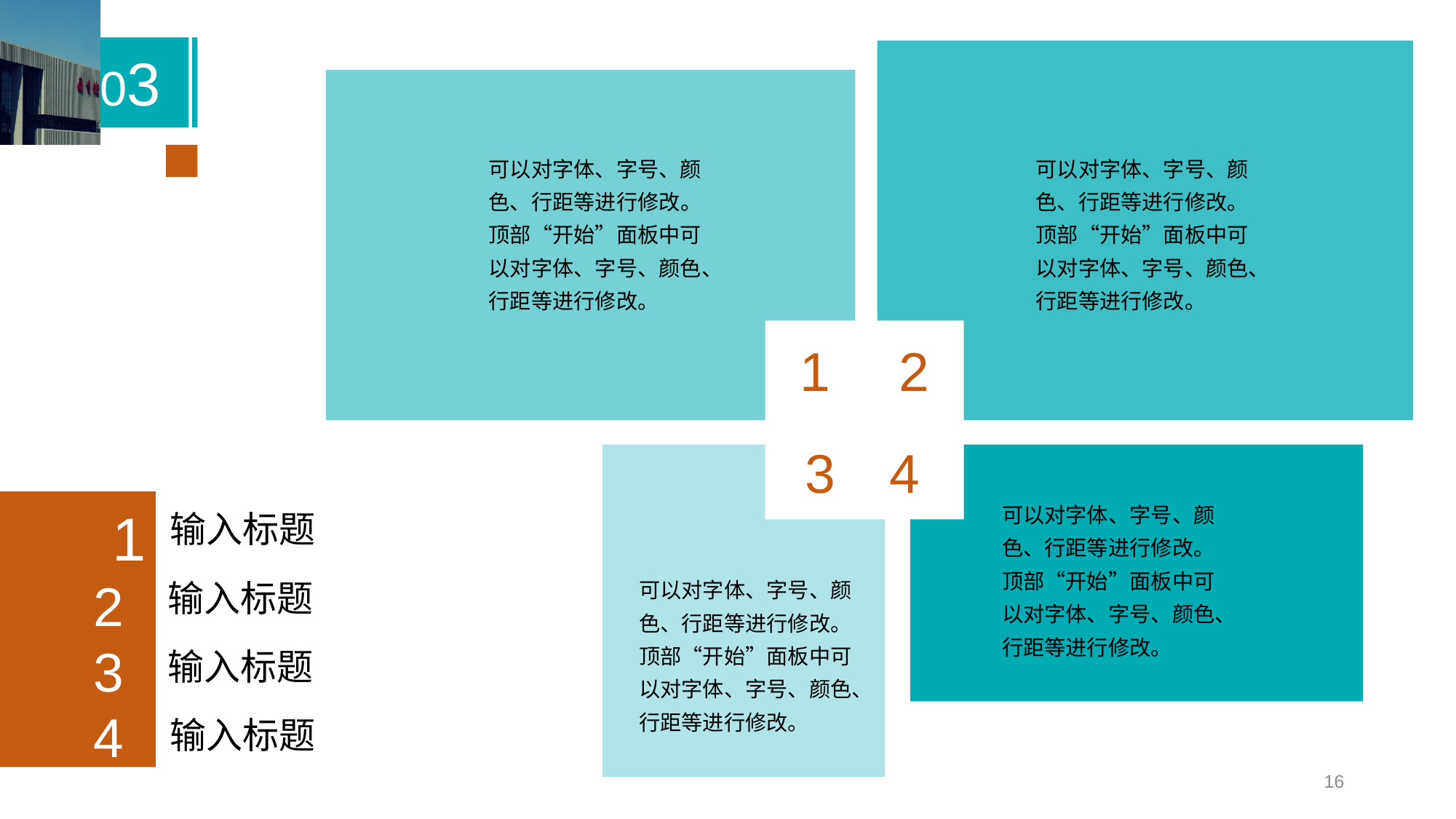

可以对字体、字号、颜色、行距等进行修改。顶部“开始”面板中可以对字体、字号、颜色、行距等进行修改。
可以对字体、字号、颜色、行距等进行修改。顶部“开始”面板中可以对字体、字号、颜色、行距等进行修改。

2
1
4
3

可以对字体、字号、颜色、行距等进行修改。顶部“开始”面板中可以对字体、字号、颜色、行距等进行修改。

1

2
3
4
输入标题
输入标题
输入标题
输入标题
可以对字体、字号、颜色、行距等进行修改。顶部“开始”面板中可以对字体、字号、颜色、行距等进行修改。
16